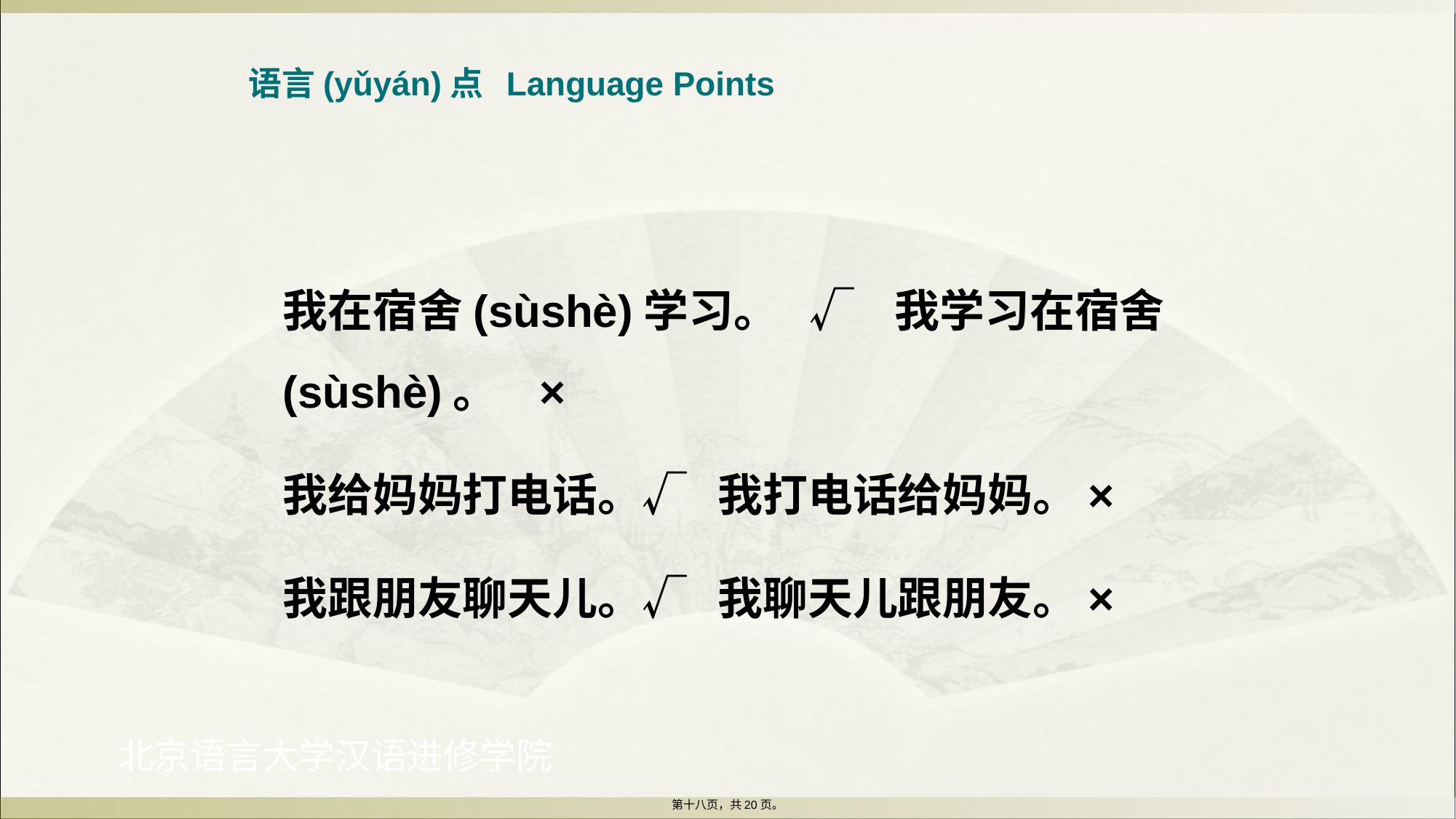

语言(yǔyán)点  Language Points
我在宿舍(sùshè)学习。   √    我学习在宿舍(sùshè)。   ×
我给妈妈打电话。√   我打电话给妈妈。×
我跟朋友聊天儿。√   我聊天儿跟朋友。×
第十八页，共20页。